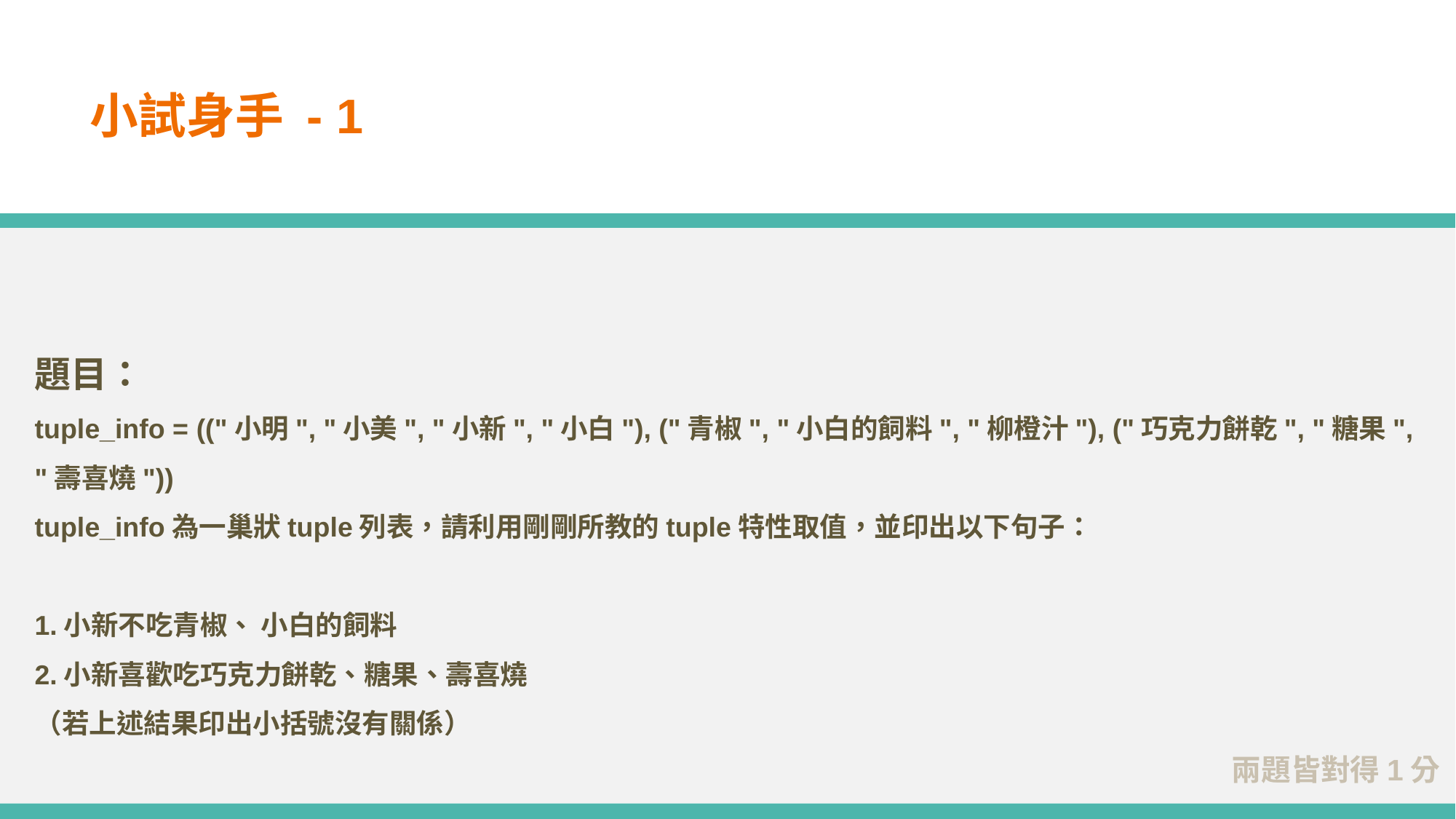

小試身手 - 1

題目：
tuple_info = (("小明", "小美", "小新", "小白"), ("青椒", "小白的飼料", "柳橙汁"), ("巧克力餅乾", "糖果", "壽喜燒"))
tuple_info為一巢狀tuple列表，請利用剛剛所教的tuple特性取值，並印出以下句子：

1.小新不吃青椒、 小白的飼料
2.小新喜歡吃巧克力餅乾、糖果、壽喜燒
（若上述結果印出小括號沒有關係）
兩題皆對得1分